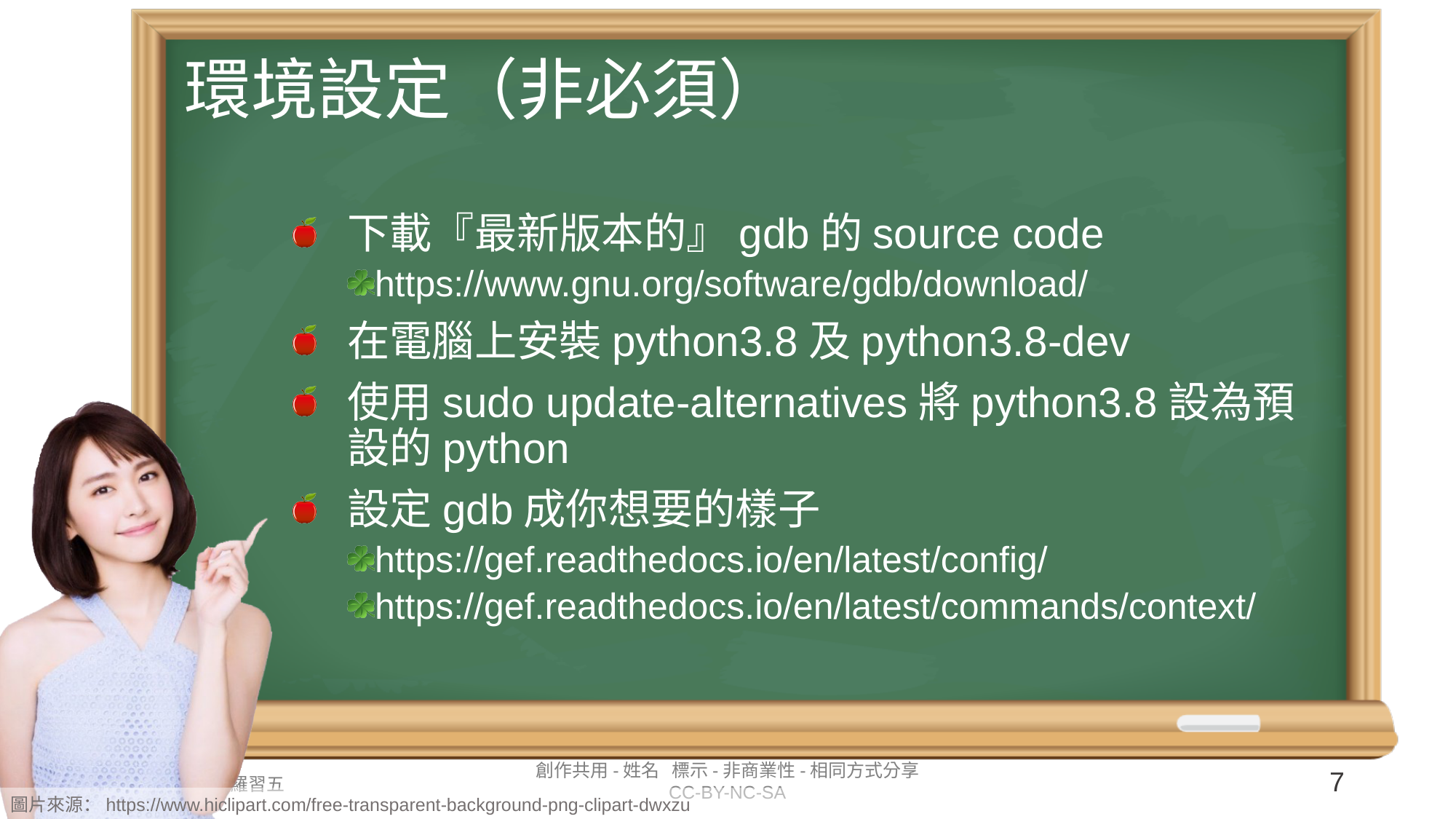

# 環境設定（非必須）
下載『最新版本的』gdb的source code
https://www.gnu.org/software/gdb/download/
在電腦上安裝python3.8及python3.8-dev
使用sudo update-alternatives將python3.8設為預設的python
設定gdb成你想要的樣子
https://gef.readthedocs.io/en/latest/config/
https://gef.readthedocs.io/en/latest/commands/context/